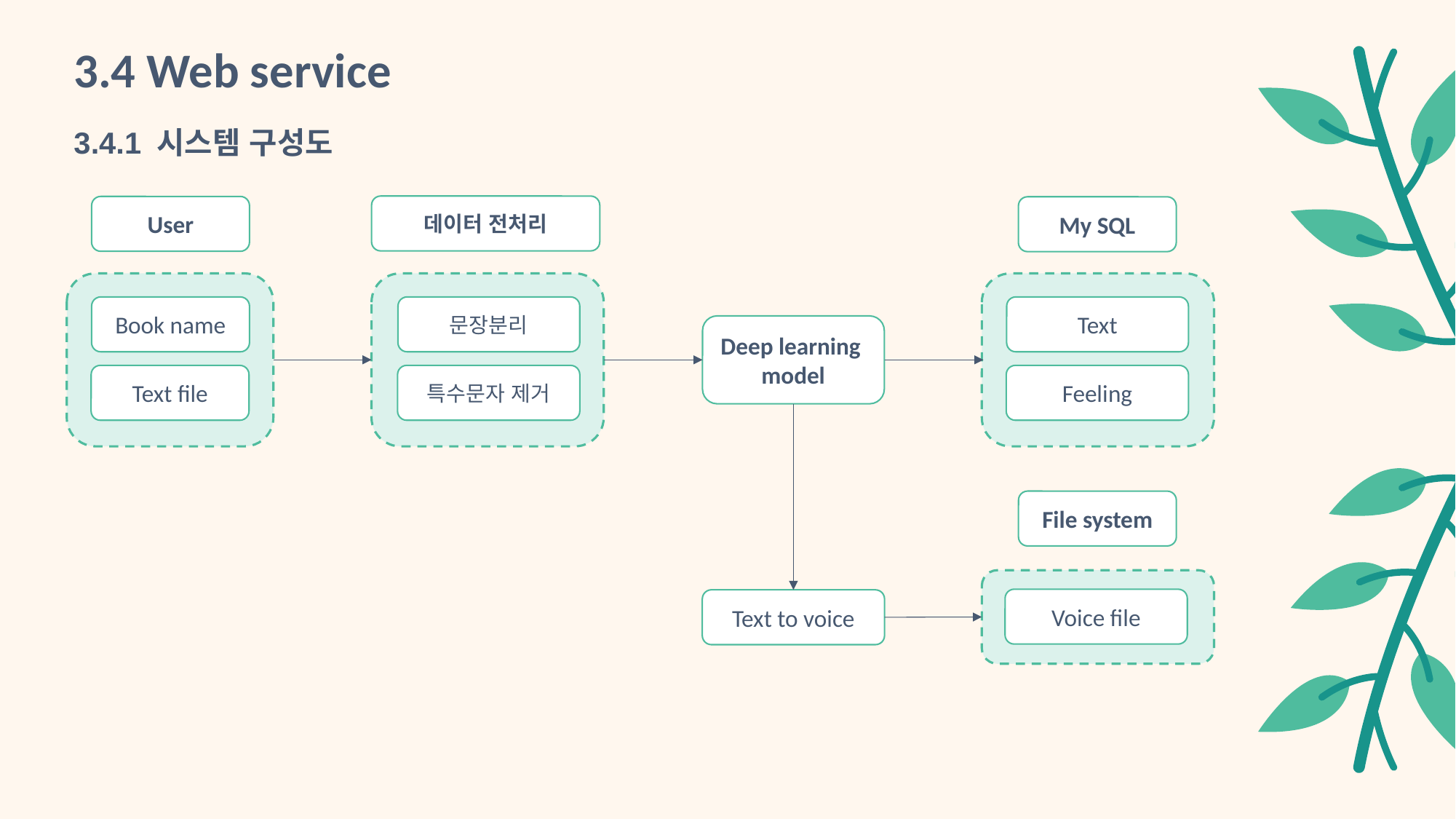

3.4 Web service
3.4.1 시스템 구성도
데이터 전처리
User
My SQL

Book name
문장분리
Text
Deep learning
model
Text file
특수문자 제거
Feeling
File system

Voice file
Text to voice